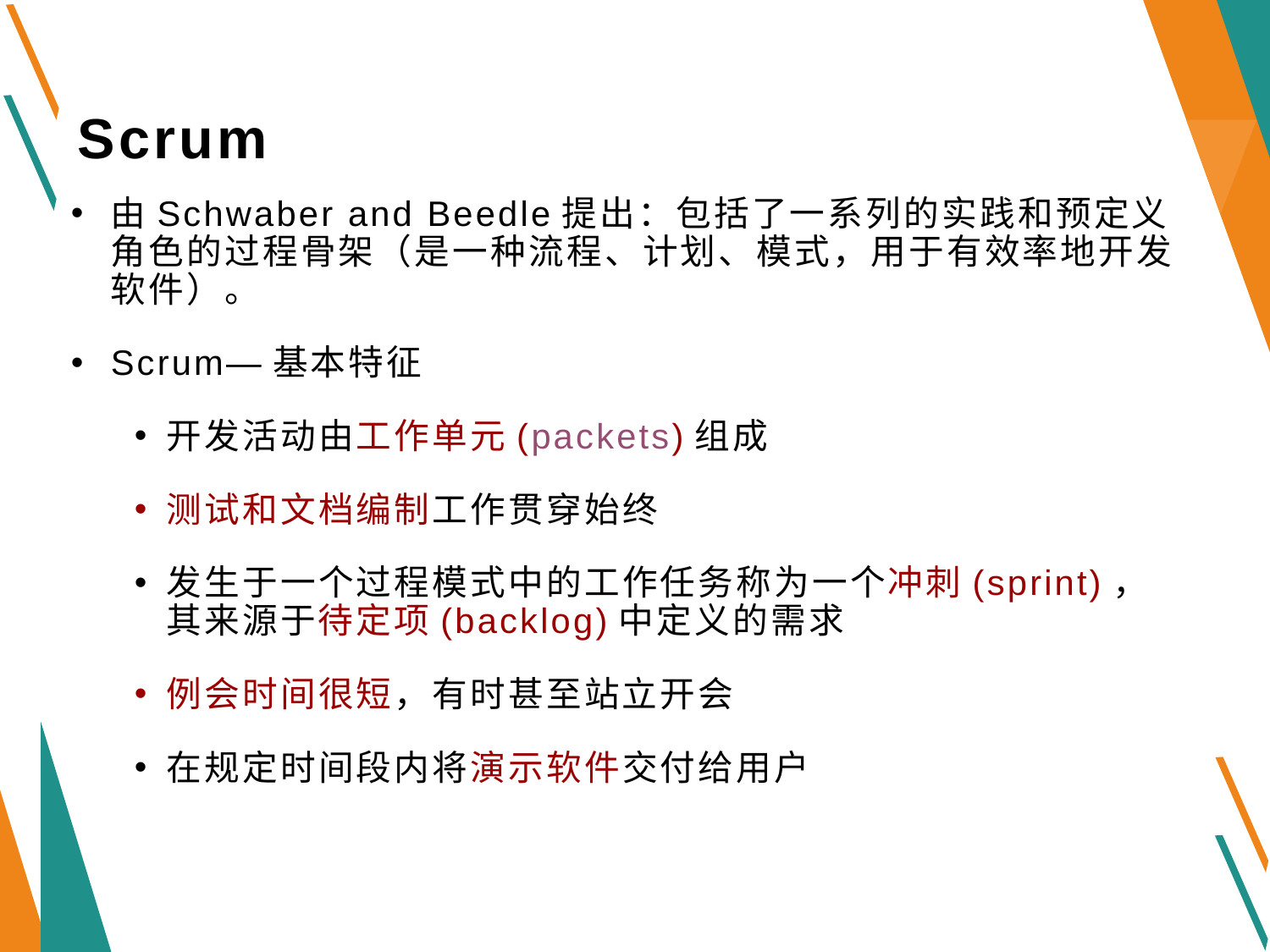

# Scrum
由Schwaber and Beedle提出：包括了一系列的实践和预定义角色的过程骨架（是一种流程、计划、模式，用于有效率地开发软件）。
Scrum—基本特征
开发活动由工作单元(packets)组成
测试和文档编制工作贯穿始终
发生于一个过程模式中的工作任务称为一个冲刺(sprint)，其来源于待定项(backlog)中定义的需求
例会时间很短，有时甚至站立开会
在规定时间段内将演示软件交付给用户
12